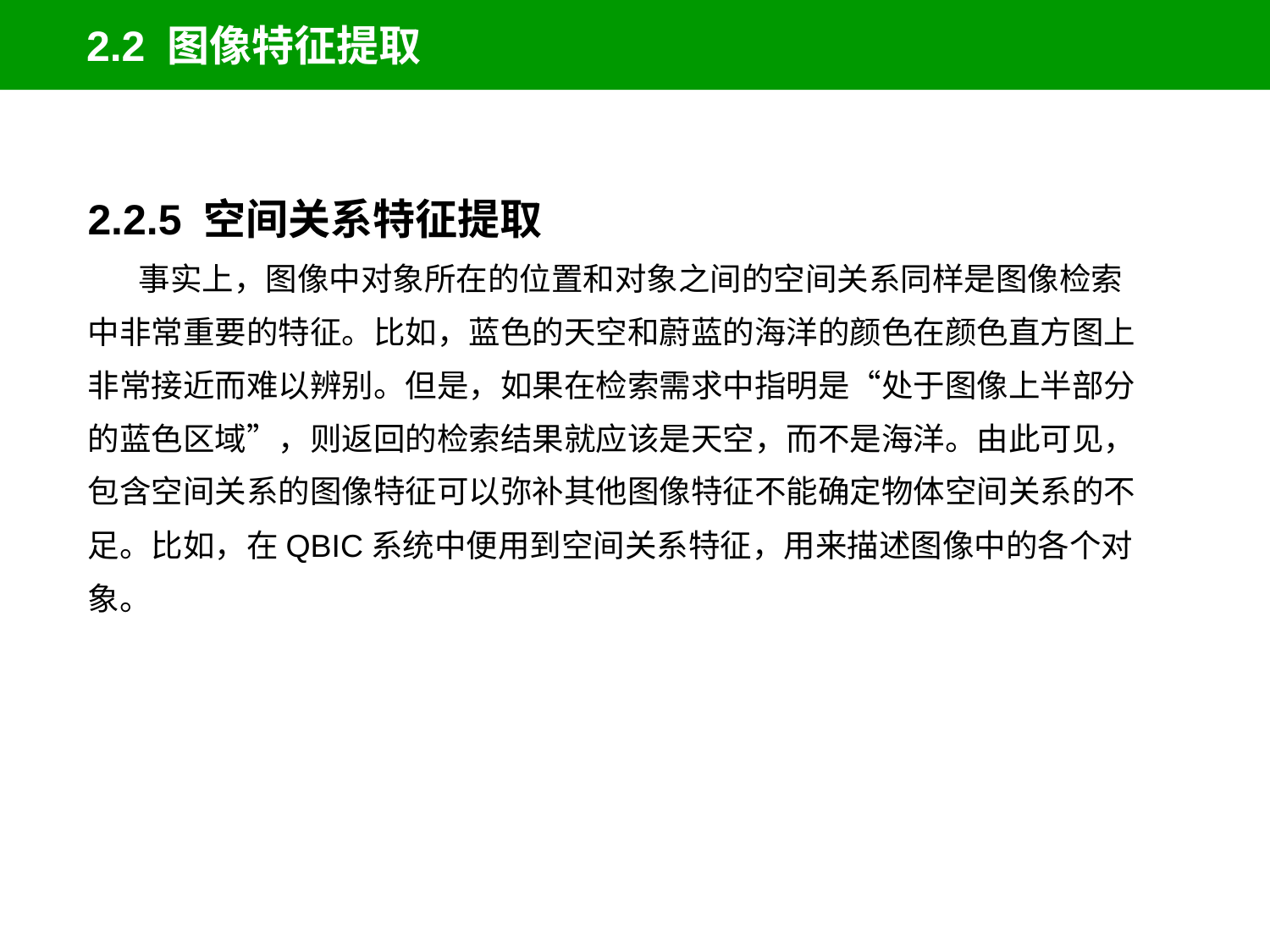

# 2.2 图像特征提取
2.2.5 空间关系特征提取
      事实上，图像中对象所在的位置和对象之间的空间关系同样是图像检索中非常重要的特征。比如，蓝色的天空和蔚蓝的海洋的颜色在颜色直方图上非常接近而难以辨别。但是，如果在检索需求中指明是“处于图像上半部分的蓝色区域”，则返回的检索结果就应该是天空，而不是海洋。由此可见，包含空间关系的图像特征可以弥补其他图像特征不能确定物体空间关系的不足。比如，在QBIC系统中便用到空间关系特征，用来描述图像中的各个对象。